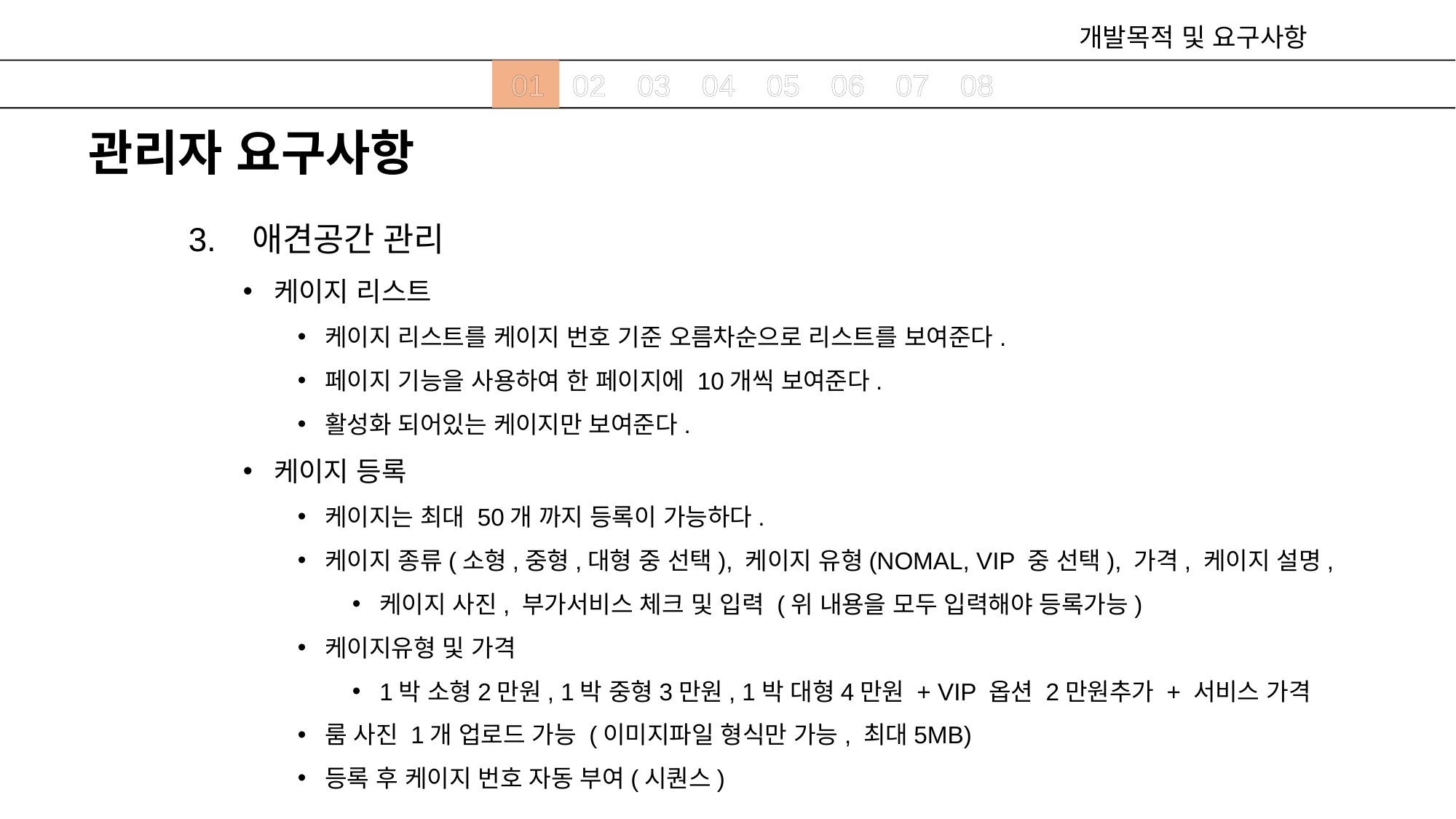

개발목적 및 요구사항

01
02
03
04
05
06
07
08
관리자 요구사항
3.   애견공간 관리
케이지 리스트
케이지 리스트를 케이지 번호 기준 오름차순으로 리스트를 보여준다.
페이지 기능을 사용하여 한 페이지에 10개씩 보여준다.
활성화 되어있는 케이지만 보여준다.
케이지 등록
케이지는 최대 50개 까지 등록이 가능하다.
케이지 종류(소형,중형,대형 중 선택), 케이지 유형(NOMAL, VIP 중 선택), 가격, 케이지 설명,
케이지 사진, 부가서비스 체크 및 입력 (위 내용을 모두 입력해야 등록가능)
케이지유형 및 가격
1박 소형2만원, 1박 중형3만원, 1박 대형4만원 + VIP 옵션 2만원추가 + 서비스 가격
룸 사진 1개 업로드 가능 (이미지파일 형식만 가능, 최대5MB)
등록 후 케이지 번호 자동 부여(시퀀스)